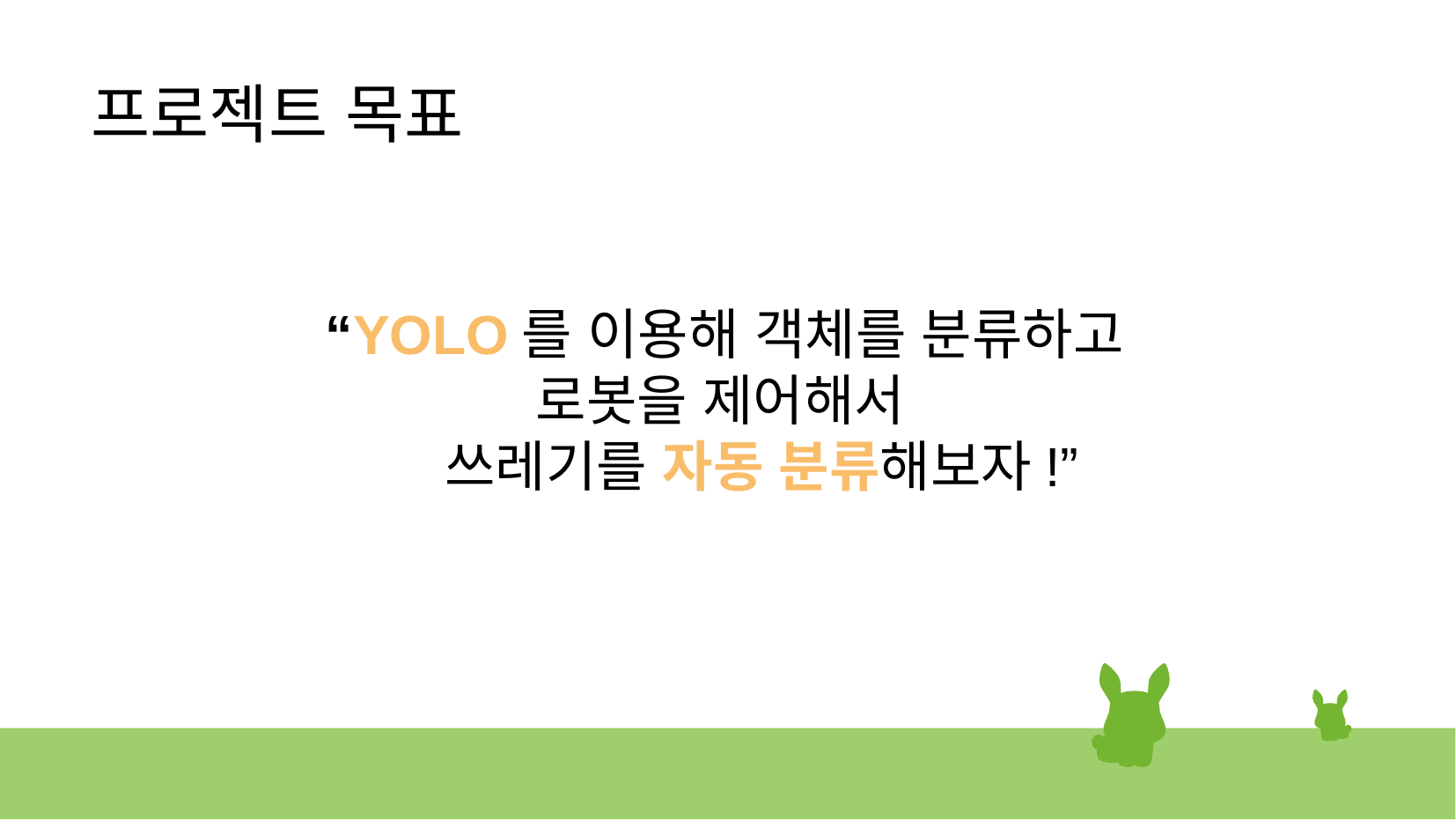

프로젝트 목표
  “YOLO를 이용해 객체를 분류하고
               로봇을 제어해서
         쓰레기를 자동 분류해보자!”